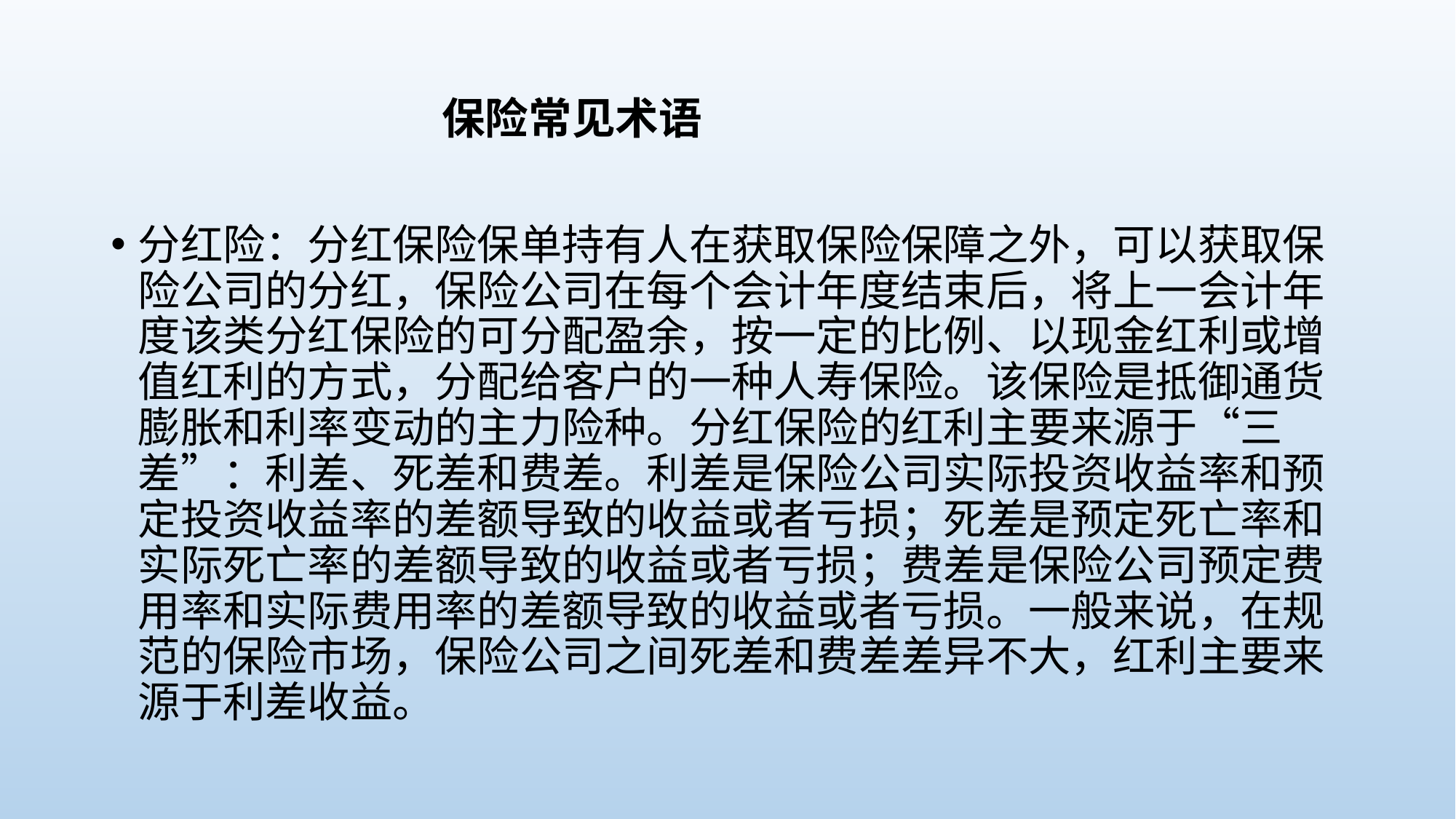

# 保险常见术语
分红险：分红保险保单持有人在获取保险保障之外，可以获取保险公司的分红，保险公司在每个会计年度结束后，将上一会计年度该类分红保险的可分配盈余，按一定的比例、以现金红利或增值红利的方式，分配给客户的一种人寿保险。该保险是抵御通货膨胀和利率变动的主力险种。分红保险的红利主要来源于“三差”：利差、死差和费差。利差是保险公司实际投资收益率和预定投资收益率的差额导致的收益或者亏损；死差是预定死亡率和实际死亡率的差额导致的收益或者亏损；费差是保险公司预定费用率和实际费用率的差额导致的收益或者亏损。一般来说，在规范的保险市场，保险公司之间死差和费差差异不大，红利主要来源于利差收益。